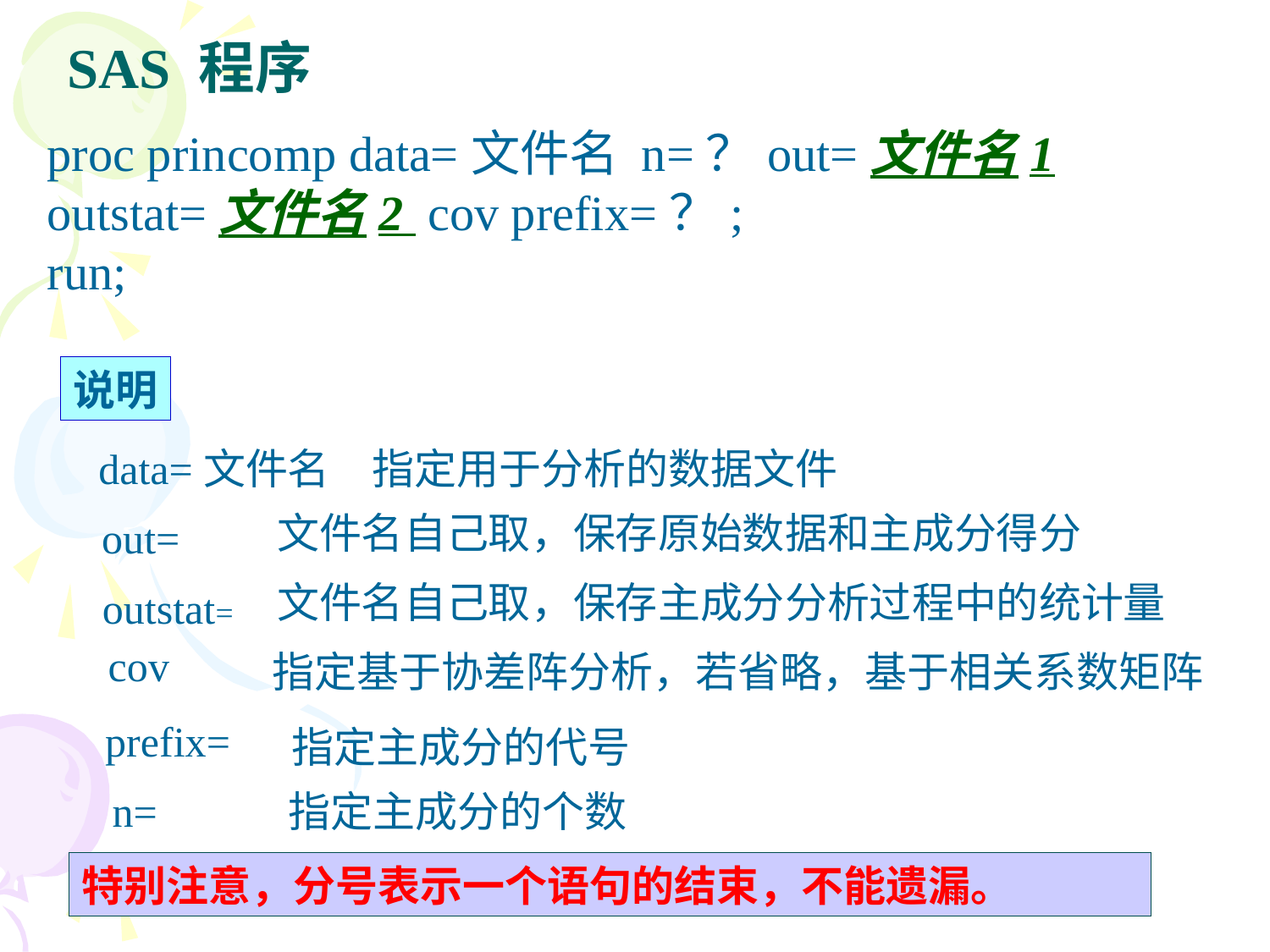

SAS 程序
proc princomp data=文件名 n=？out=文件名1  outstat=文件名2  cov prefix=？;
run;
说明
data=文件名
指定用于分析的数据文件
文件名自己取，保存原始数据和主成分得分
out=
文件名自己取，保存主成分分析过程中的统计量
outstat=
cov
prefix=
指定主成分的代号
n=
指定主成分的个数
特别注意，分号表示一个语句的结束，不能遗漏。
指定基于协差阵分析，若省略，基于相关系数矩阵